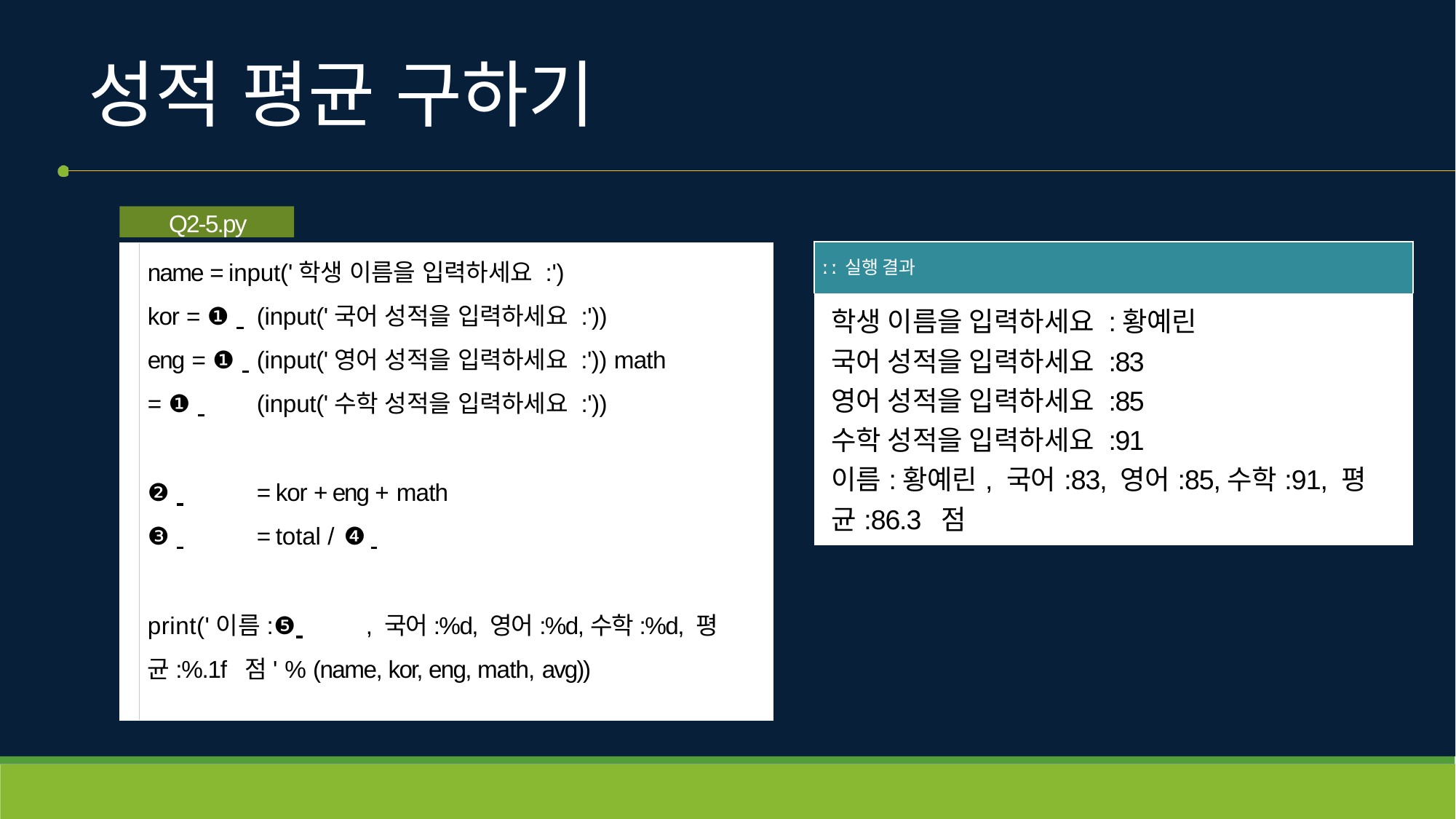

# 성적 평균 구하기

Q2-5.py
name = input('학생 이름을 입력하세요 :')
kor = ❶ 	(input('국어 성적을 입력하세요 :'))
eng = ❶ 	(input('영어 성적을 입력하세요 :')) math
= ❶ 	(input('수학 성적을 입력하세요 :'))

❷ 	= kor + eng + math
❸ 	= total / ❹

print('이름:❺ 	, 국어:%d, 영어:%d,수학:%d, 평균:%.1f  점' % (name, kor, eng, math, avg))
| ː ː 실행 결과 |
| --- |
| 학생 이름을 입력하세요 :황예린 국어 성적을 입력하세요 :83 영어 성적을 입력하세요 :85 수학 성적을 입력하세요 :91 이름:황예린, 국어:83, 영어:85,수학:91, 평균:86.3 점 |